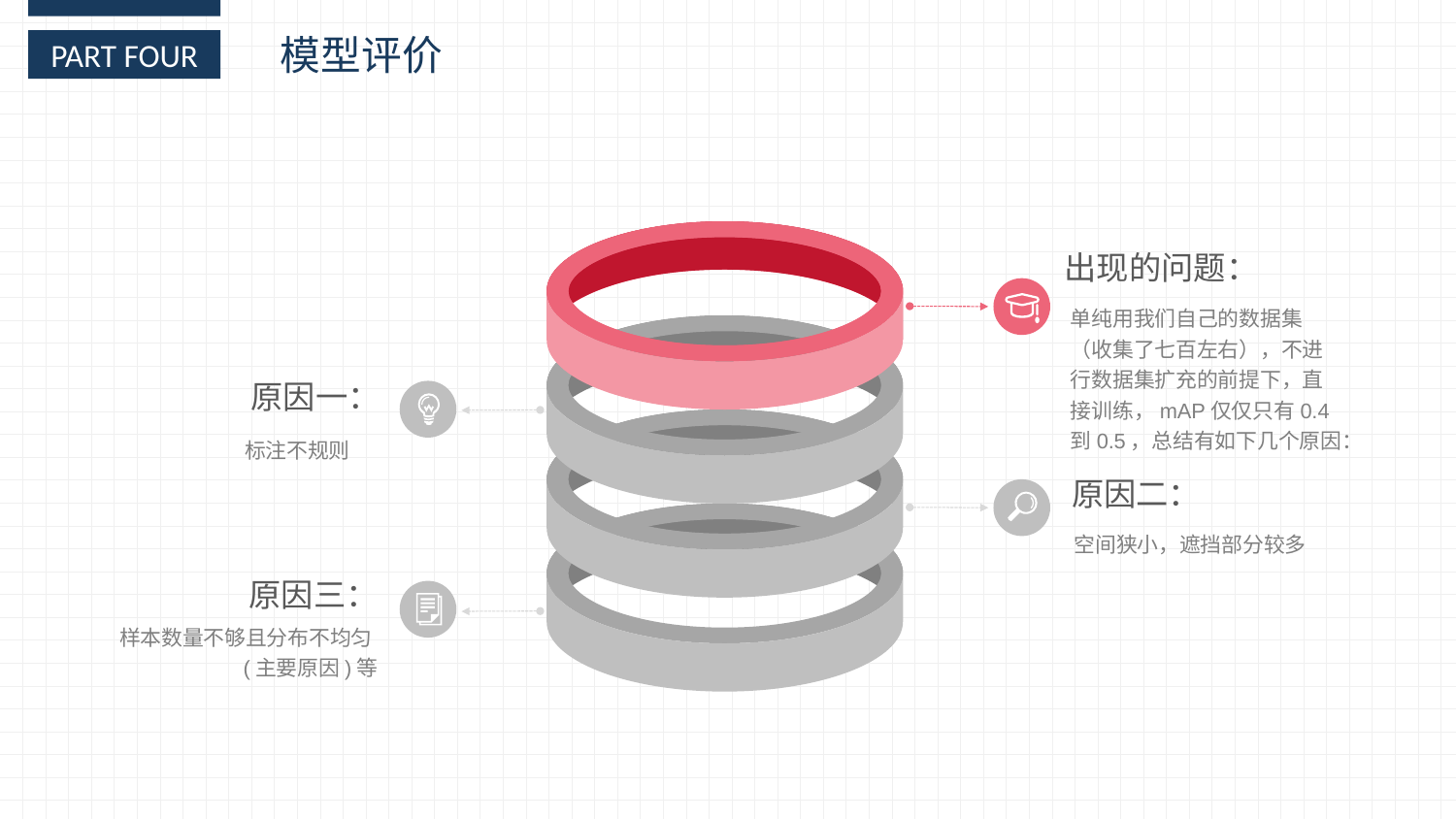

模型评价
PART FOUR

出现的问题：

单纯用我们自己的数据集（收集了七百左右），不进行数据集扩充的前提下，直接训练，mAP仅仅只有0.4到0.5，总结有如下几个原因：

原因一：

标注不规则

原因二：

 空间狭小，遮挡部分较多

原因三：

 样本数量不够且分布不均匀(主要原因)等